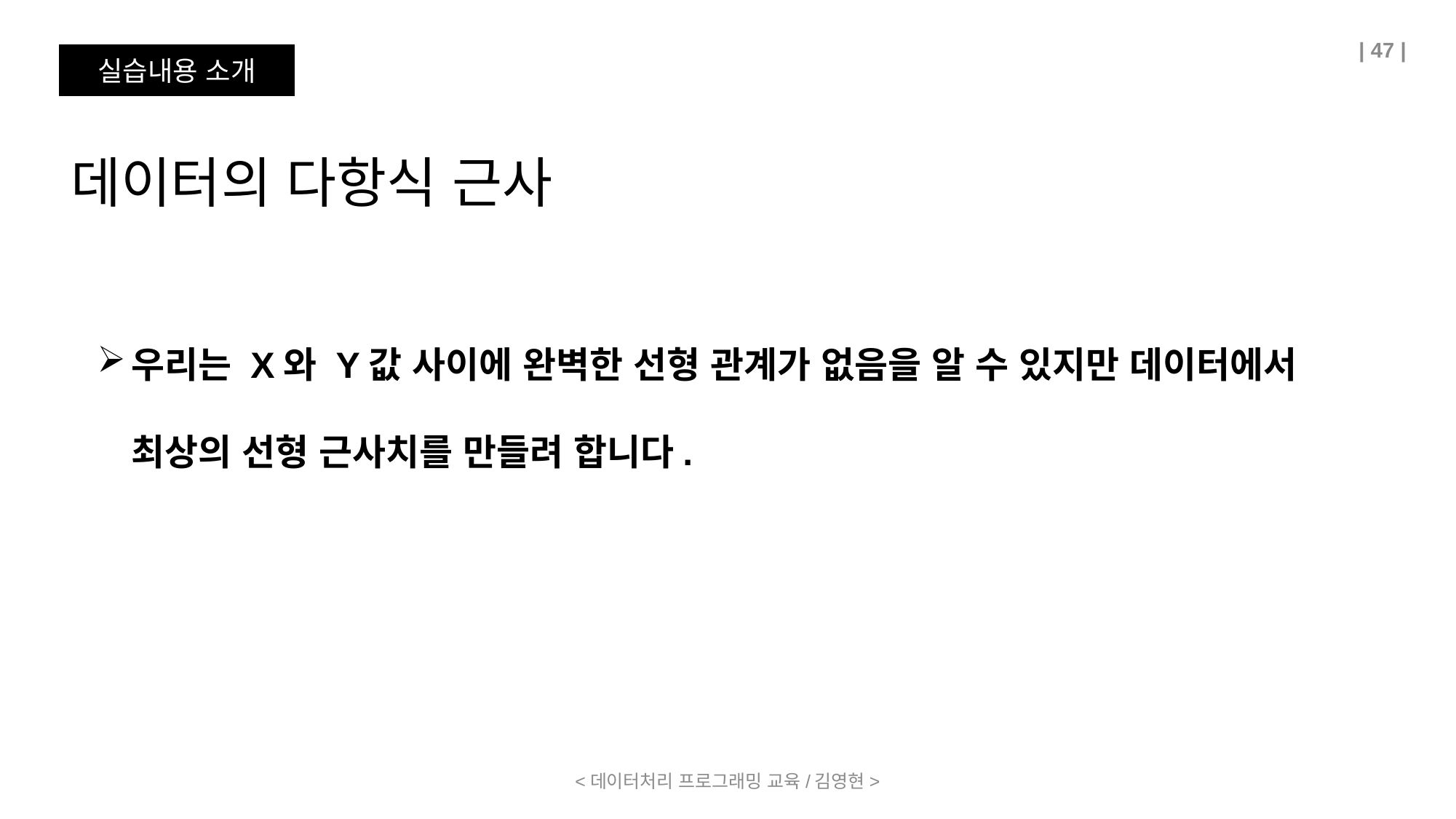

| 47 |
실습내용 소개
데이터의 다항식 근사
우리는 X와 Y값 사이에 완벽한 선형 관계가 없음을 알 수 있지만 데이터에서 최상의 선형 근사치를 만들려 합니다.
<데이터처리 프로그래밍 교육/김영현>